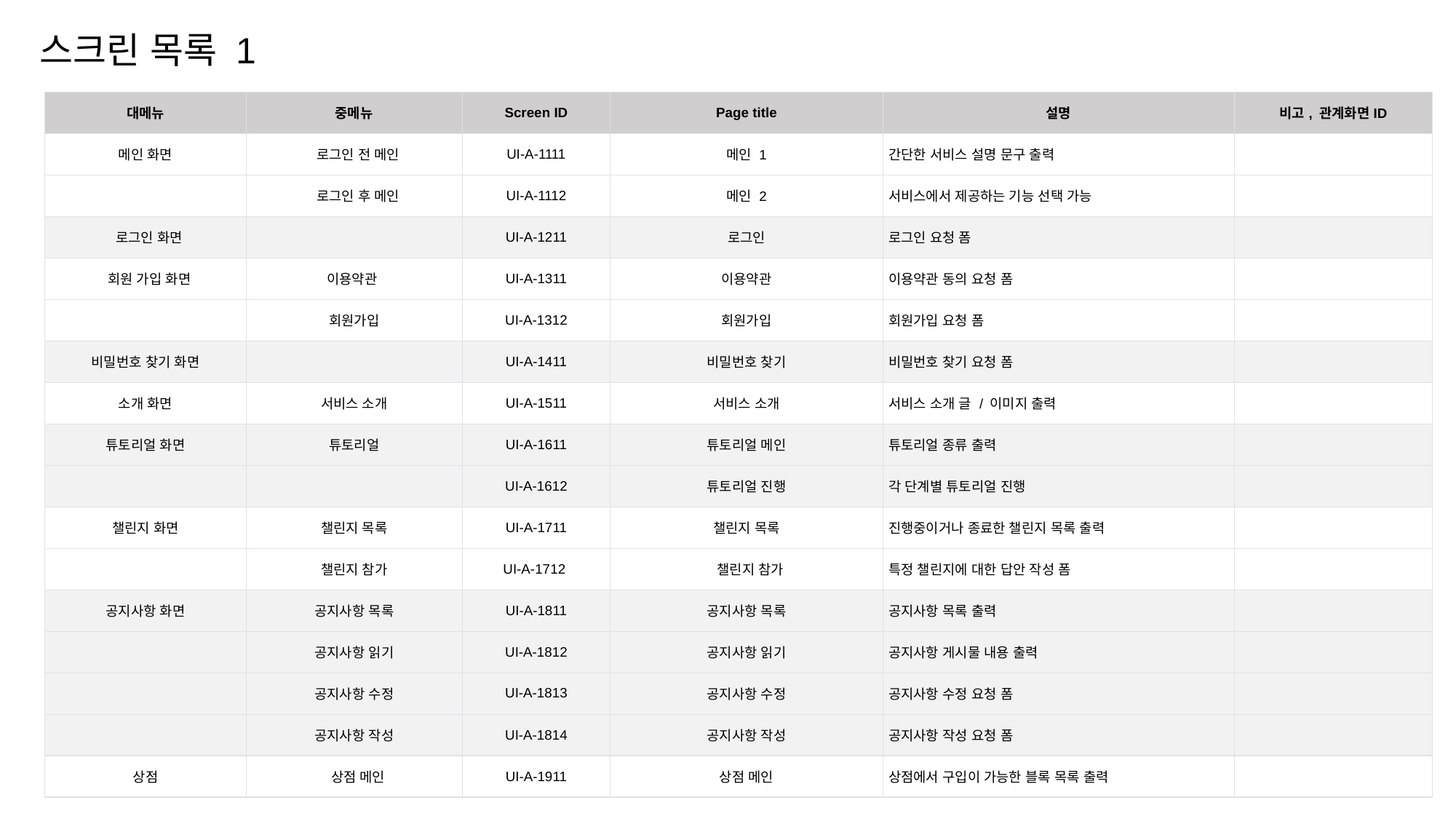

스크린 목록 1
| 대메뉴 | 중메뉴 | Screen ID | Page title | 설명 | 비고, 관계화면ID |
| --- | --- | --- | --- | --- | --- |
| 메인 화면 | 로그인 전 메인 | UI-A-1111 | 메인 1 | 간단한 서비스 설명 문구 출력 |  |
|  | 로그인 후 메인 | UI-A-1112 | 메인 2 | 서비스에서 제공하는 기능 선택 가능 |  |
| 로그인 화면 |  | UI-A-1211 | 로그인 | 로그인 요청 폼 |  |
| 회원 가입 화면 | 이용약관 | UI-A-1311 | 이용약관 | 이용약관 동의 요청 폼 |  |
|  | 회원가입 | UI-A-1312 | 회원가입 | 회원가입 요청 폼 |  |
| 비밀번호 찾기 화면 |  | UI-A-1411 | 비밀번호 찾기 | 비밀번호 찾기 요청 폼 |  |
| 소개 화면 | 서비스 소개 | UI-A-1511 | 서비스 소개 | 서비스 소개 글 / 이미지 출력 |  |
| 튜토리얼 화면 | 튜토리얼 | UI-A-1611 | 튜토리얼 메인 | 튜토리얼 종류 출력 |  |
|  |  | UI-A-1612 | 튜토리얼 진행 | 각 단계별 튜토리얼 진행 |  |
| 챌린지 화면 | 챌린지 목록 | UI-A-1711 | 챌린지 목록 | 진행중이거나 종료한 챌린지 목록 출력 |  |
|  | 챌린지 참가 | UI-A-1712 | 챌린지 참가 | 특정 챌린지에 대한 답안 작성 폼 |  |
| 공지사항 화면 | 공지사항 목록 | UI-A-1811 | 공지사항 목록 | 공지사항 목록 출력 |  |
|  | 공지사항 읽기 | UI-A-1812 | 공지사항 읽기 | 공지사항 게시물 내용 출력 |  |
|  | 공지사항 수정 | UI-A-1813 | 공지사항 수정 | 공지사항 수정 요청 폼 |  |
|  | 공지사항 작성 | UI-A-1814 | 공지사항 작성 | 공지사항 작성 요청 폼 |  |
| 상점 | 상점 메인 | UI-A-1911 | 상점 메인 | 상점에서 구입이 가능한 블록 목록 출력 |  |